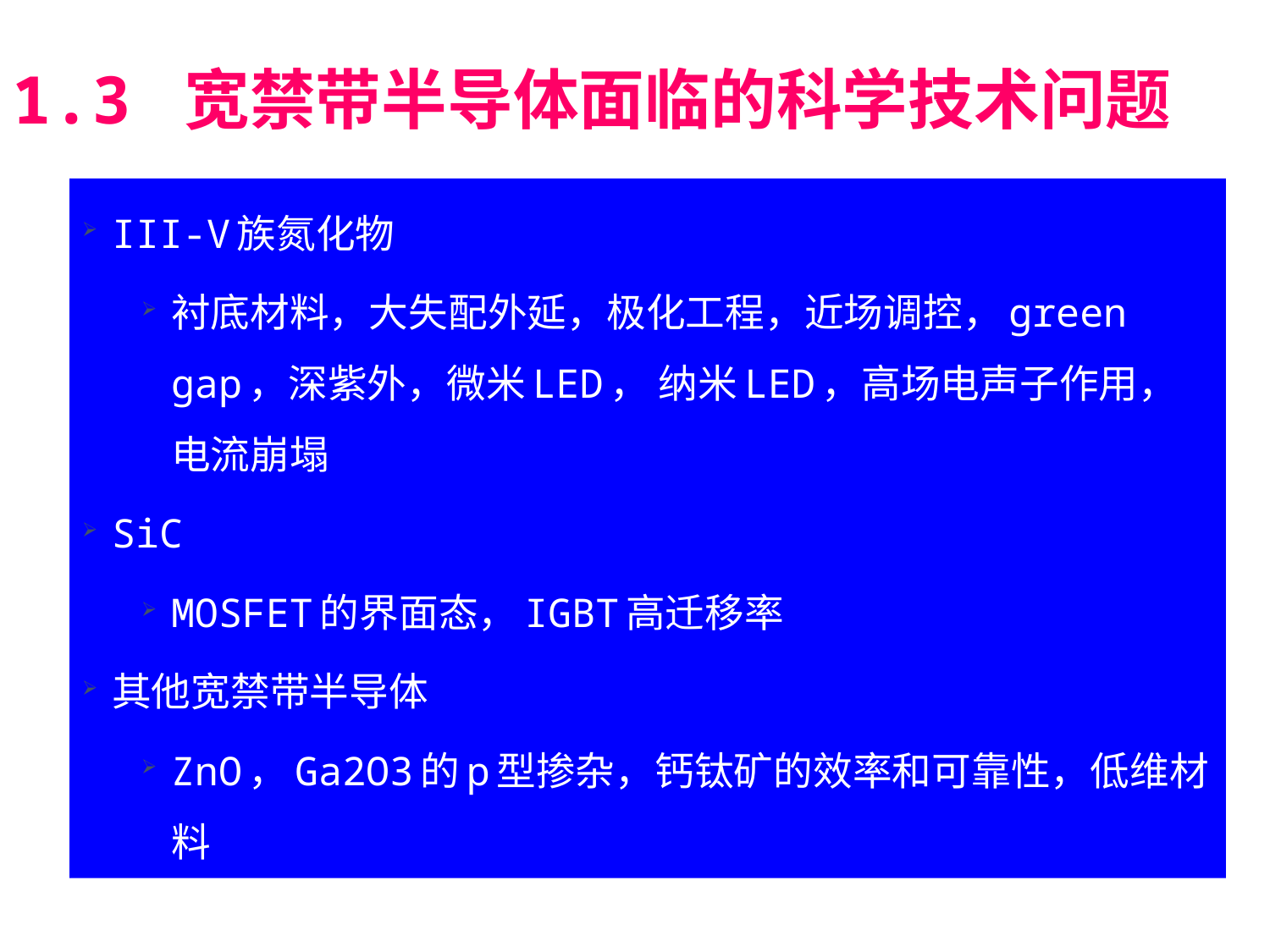

# 1.3 宽禁带半导体面临的科学技术问题
III-V族氮化物
衬底材料，大失配外延，极化工程，近场调控，green gap，深紫外，微米LED， 纳米LED，高场电声子作用，电流崩塌
SiC
MOSFET的界面态，IGBT高迁移率
其他宽禁带半导体
ZnO，Ga2O3的p型掺杂，钙钛矿的效率和可靠性，低维材料
19